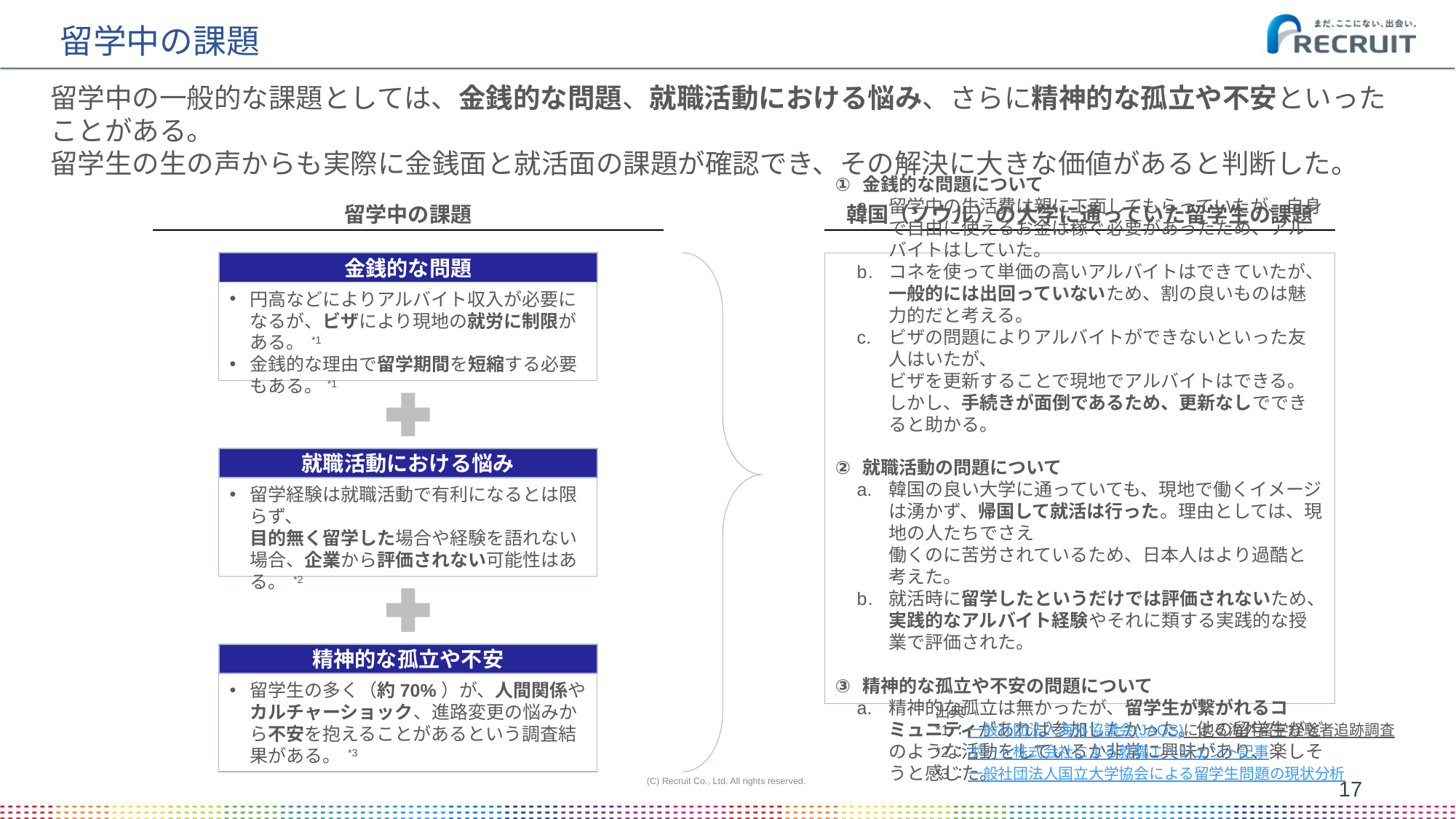

# 留学中の課題
留学中の一般的な課題としては、金銭的な問題、就職活動における悩み、さらに精神的な孤立や不安といったことがある。
留学生の生の声からも実際に金銭面と就活面の課題が確認でき、その解決に大きな価値があると判断した。
留学中の課題
韓国（ソウル）の大学に通っていた留学生の課題
金銭的な問題について
留学中の生活費は親に工面してもらっていたが、自身で自由に使えるお金は稼ぐ必要があったため、アルバイトはしていた。
コネを使って単価の高いアルバイトはできていたが、一般的には出回っていないため、割の良いものは魅力的だと考える。
ビザの問題によりアルバイトができないといった友人はいたが、
ビザを更新することで現地でアルバイトはできる。
しかし、手続きが面倒であるため、更新なしでできると助かる。

就職活動の問題について
韓国の良い大学に通っていても、現地で働くイメージは湧かず、帰国して就活は行った。理由としては、現地の人たちでさえ
働くのに苦労されているため、日本人はより過酷と考えた。
就活時に留学したというだけでは評価されないため、実践的なアルバイト経験やそれに類する実践的な授業で評価された。

精神的な孤立や不安の問題について
精神的な孤立は無かったが、留学生が繋がれるコミュニティがあれば参加したかった。他の留学生がどのような活動をしているか非常に興味があり、楽しそうと感じた。
金銭的な問題
円高などによりアルバイト収入が必要になるが、ビザにより現地の就労に制限がある。 *1
金銭的な理由で留学期間を短縮する必要もある。*1

就職活動における悩み
留学経験は就職活動で有利になるとは限らず、
目的無く留学した場合や経験を語れない場合、企業から評価されない可能性はある。 *2

精神的な孤立や不安
留学生の多く（約70%）が、人間関係や
カルチャーショック、進路変更の悩みから不安を抱えることがあるという調査結果がある。 *3
出典
*1：一般社団法人海外協議会(JAOS)による海外留学経験者追跡調査
*2：ポート株式会社による就職エージェント記事
*3：一般社団法人国立大学協会による留学生問題の現状分析
(C) Recruit Co., Ltd. All rights reserved.